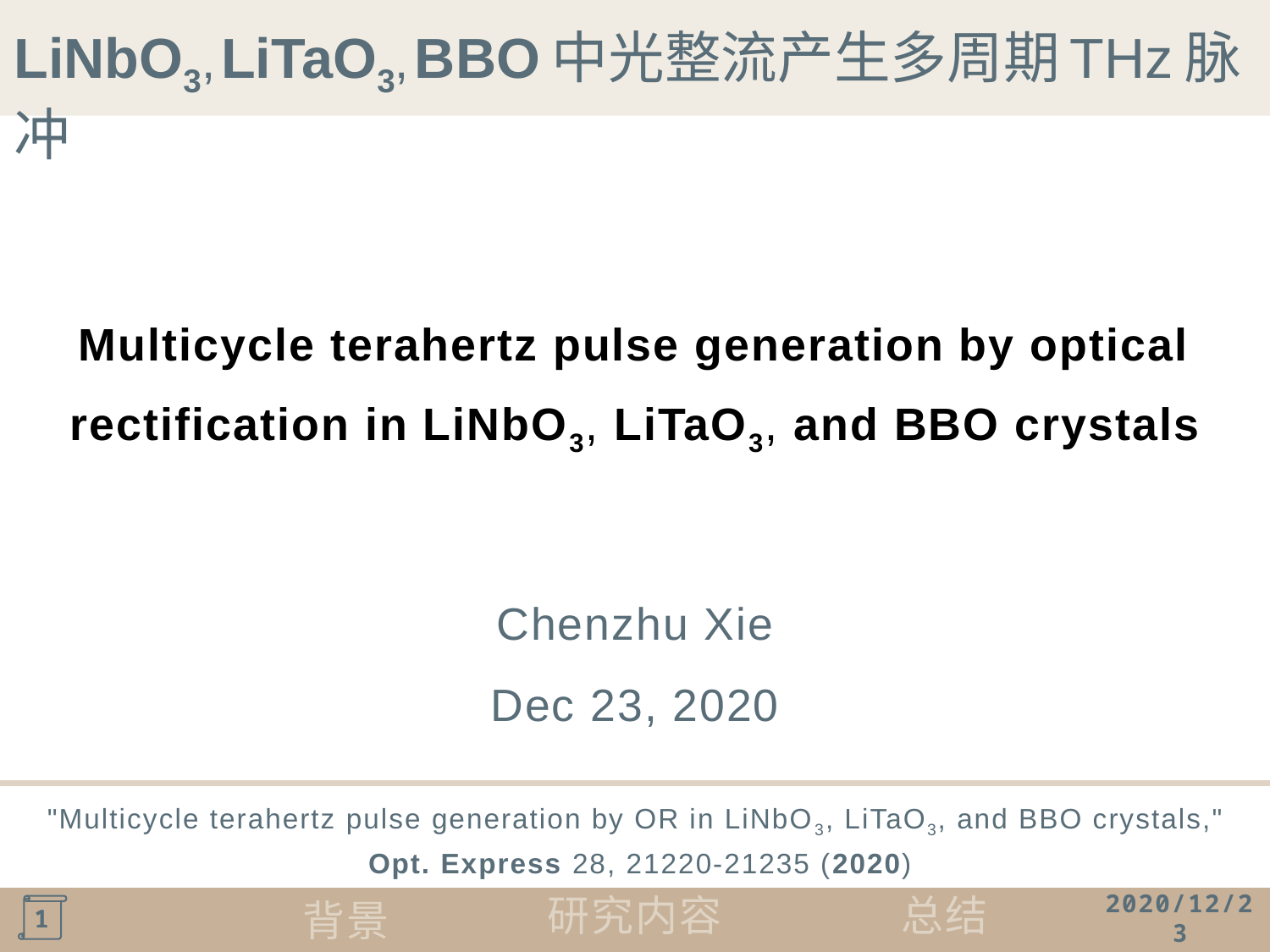

LiNbO3, LiTaO3, BBO 中光整流产生多周期 THz 脉冲
Multicycle terahertz pulse generation by optical rectification in LiNbO3, LiTaO3, and BBO crystals
Chenzhu Xie
Dec 23, 2020
"Multicycle terahertz pulse generation by OR in LiNbO3, LiTaO3, and BBO crystals,"
 Opt. Express 28, 21220-21235 (2020)
背景
研究内容
总结
2020/12/23
1